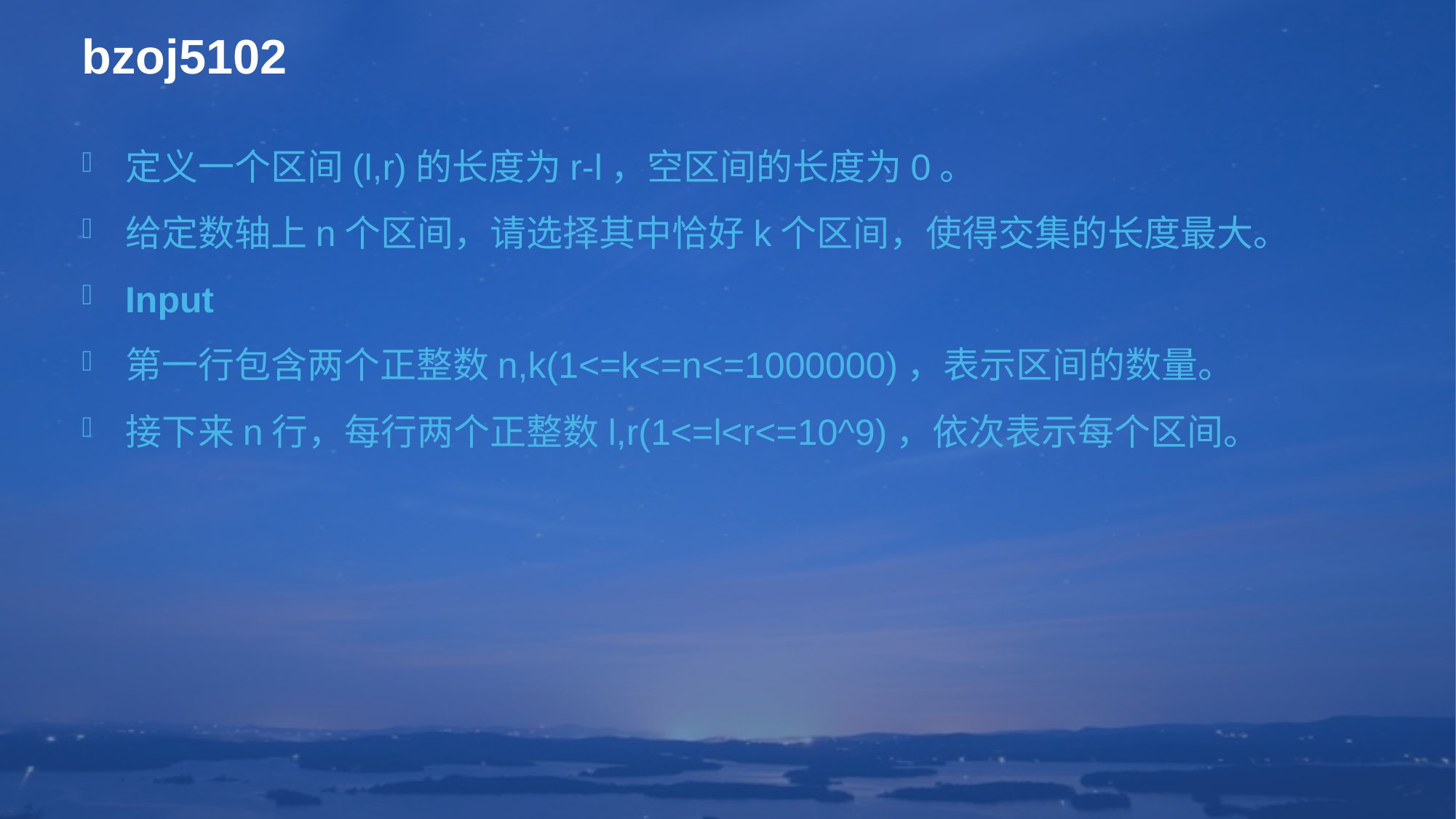

# bzoj5102
定义一个区间(l,r)的长度为r-l，空区间的长度为0。
给定数轴上n个区间，请选择其中恰好k个区间，使得交集的长度最大。
Input
第一行包含两个正整数n,k(1<=k<=n<=1000000)，表示区间的数量。
接下来n行，每行两个正整数l,r(1<=l<r<=10^9)，依次表示每个区间。